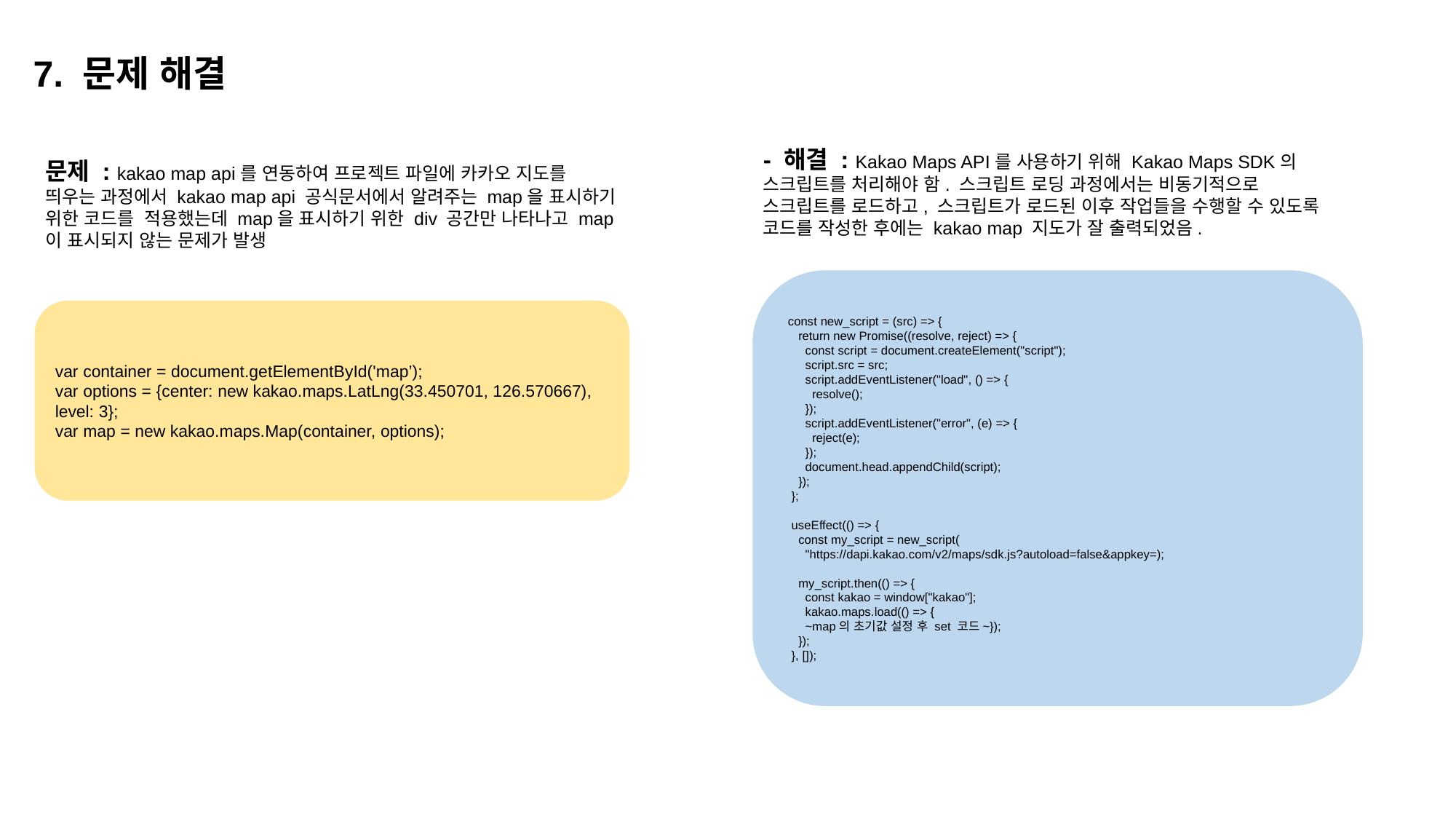

7. 문제 해결
- 해결 : Kakao Maps API를 사용하기 위해 Kakao Maps SDK의 스크립트를 처리해야 함. 스크립트 로딩 과정에서는 비동기적으로 스크립트를 로드하고, 스크립트가 로드된 이후 작업들을 수행할 수 있도록 코드를 작성한 후에는 kakao map 지도가 잘 출력되었음.
문제 : kakao map api를 연동하여 프로젝트 파일에 카카오 지도를  띄우는 과정에서 kakao map api 공식문서에서 알려주는 map을 표시하기 위한 코드를  적용했는데 map을 표시하기 위한 div 공간만 나타나고 map이 표시되지 않는 문제가 발생
 const new_script = (src) => {
    return new Promise((resolve, reject) => {
      const script = document.createElement("script");
      script.src = src;
      script.addEventListener("load", () => {
        resolve();
      });
      script.addEventListener("error", (e) => {
        reject(e);
      });
      document.head.appendChild(script);
    });
  };

  useEffect(() => {
    const my_script = new_script(
      "https://dapi.kakao.com/v2/maps/sdk.js?autoload=false&appkey=);

    my_script.then(() => {
      const kakao = window["kakao"];
      kakao.maps.load(() => {
      ~map의 초기값 설정 후 set 코드~});
    });
  }, []);
var container = document.getElementById('map’);
var options = {center: new kakao.maps.LatLng(33.450701, 126.570667), level: 3};
var map = new kakao.maps.Map(container, options);